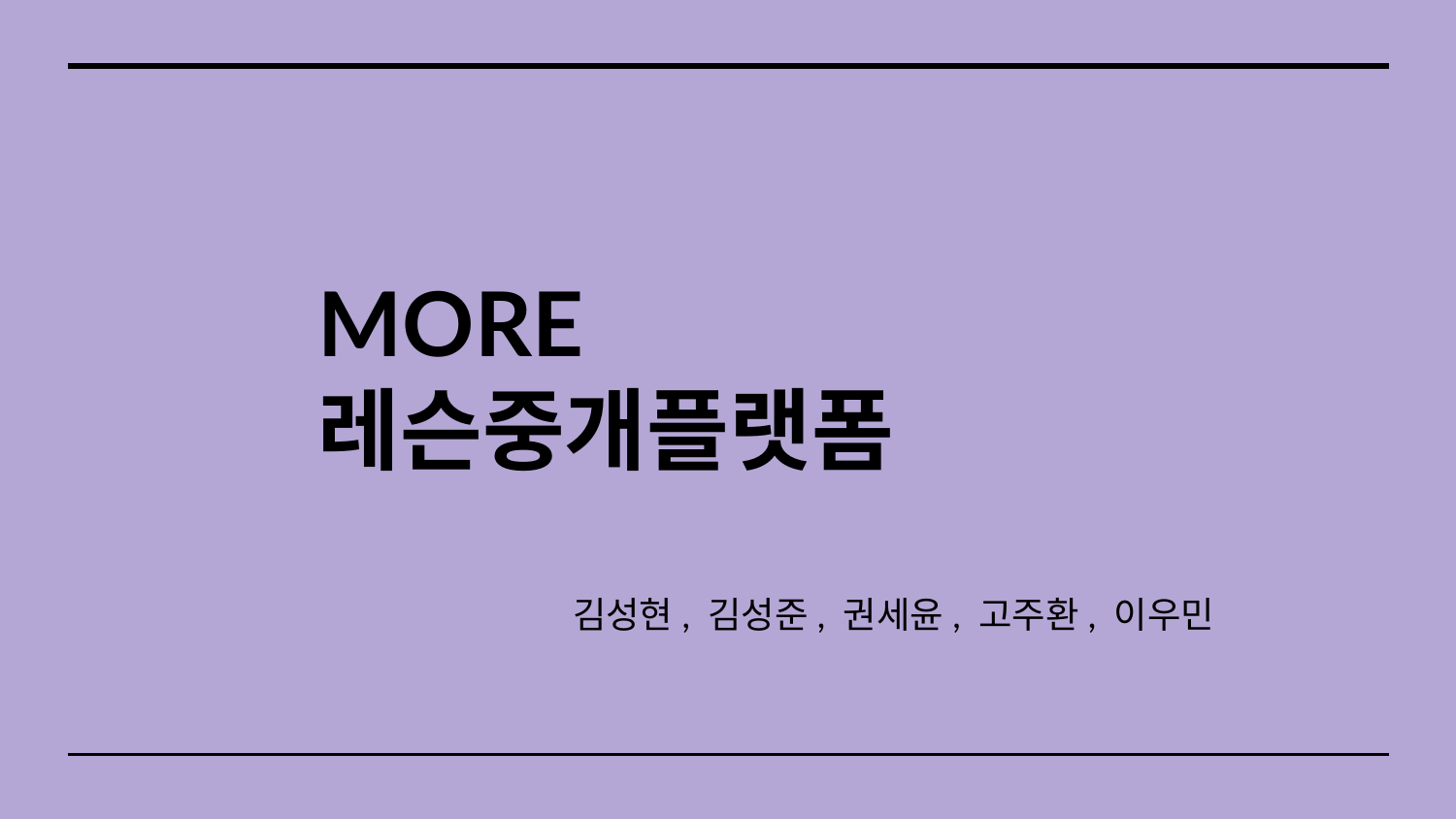

MORE
레슨중개플랫폼
 김성현, 김성준, 권세윤, 고주환, 이우민